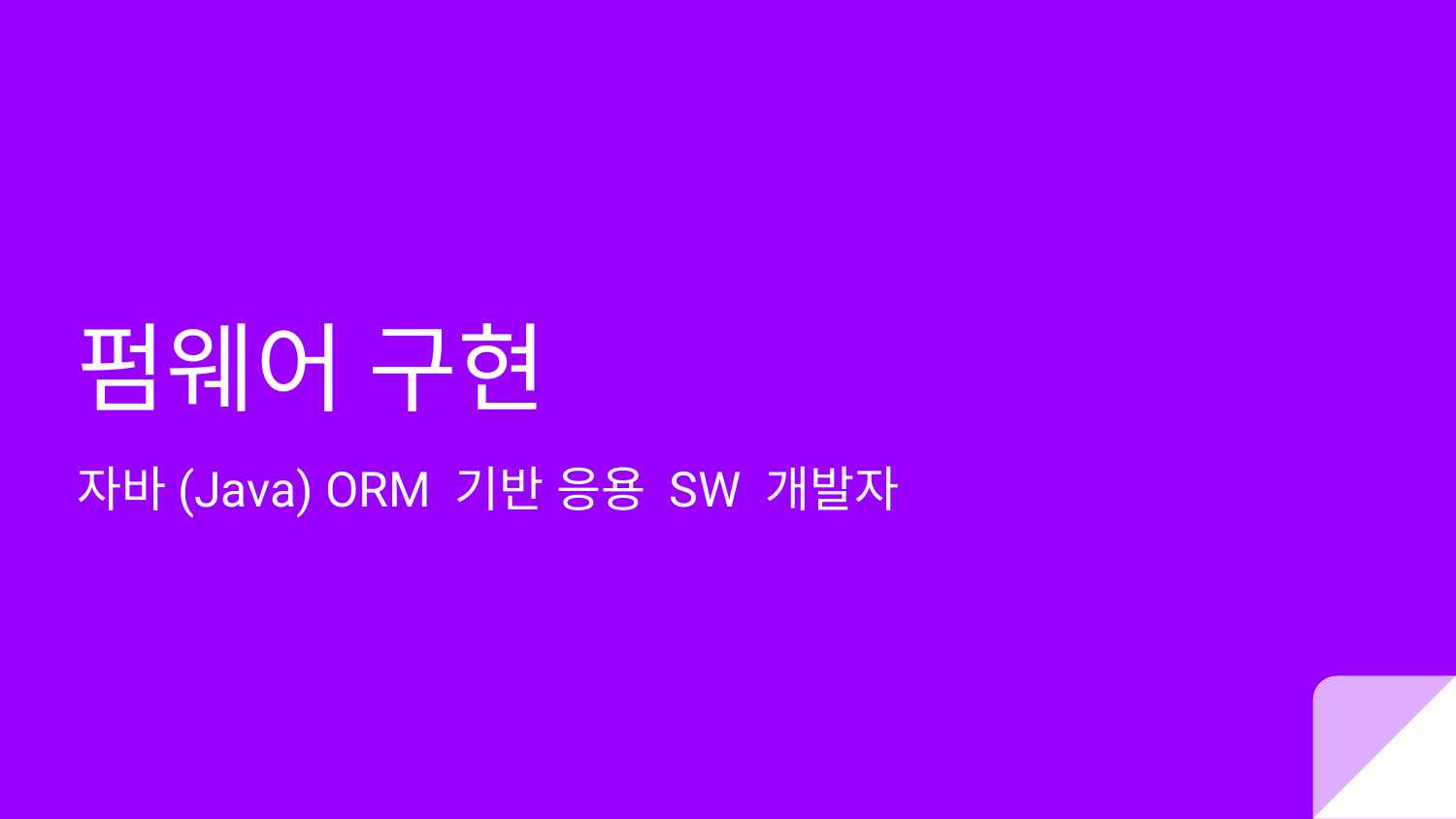

# 펌웨어 구현
자바(Java) ORM 기반 응용 SW 개발자